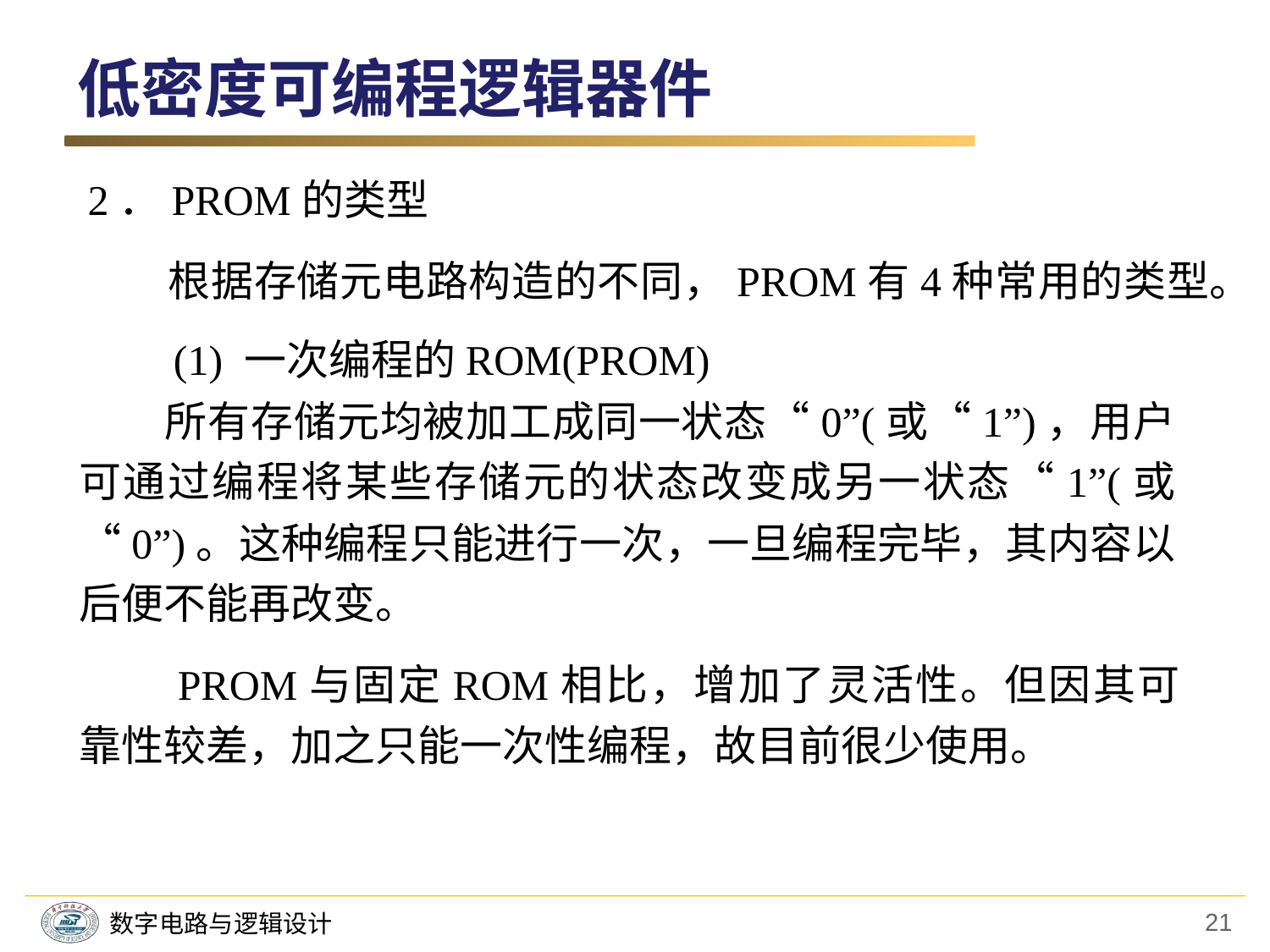

低密度可编程逻辑器件
2．PROM的类型
　　根据存储元电路构造的不同，PROM有4种常用的类型。
　　(1) 一次编程的ROM(PROM)
　　所有存储元均被加工成同一状态“0”(或“1”)，用户可通过编程将某些存储元的状态改变成另一状态“1”(或“0”)。这种编程只能进行一次，一旦编程完毕，其内容以后便不能再改变。
　　PROM与固定ROM相比，增加了灵活性。但因其可靠性较差，加之只能一次性编程，故目前很少使用。
21
数字电路与逻辑设计